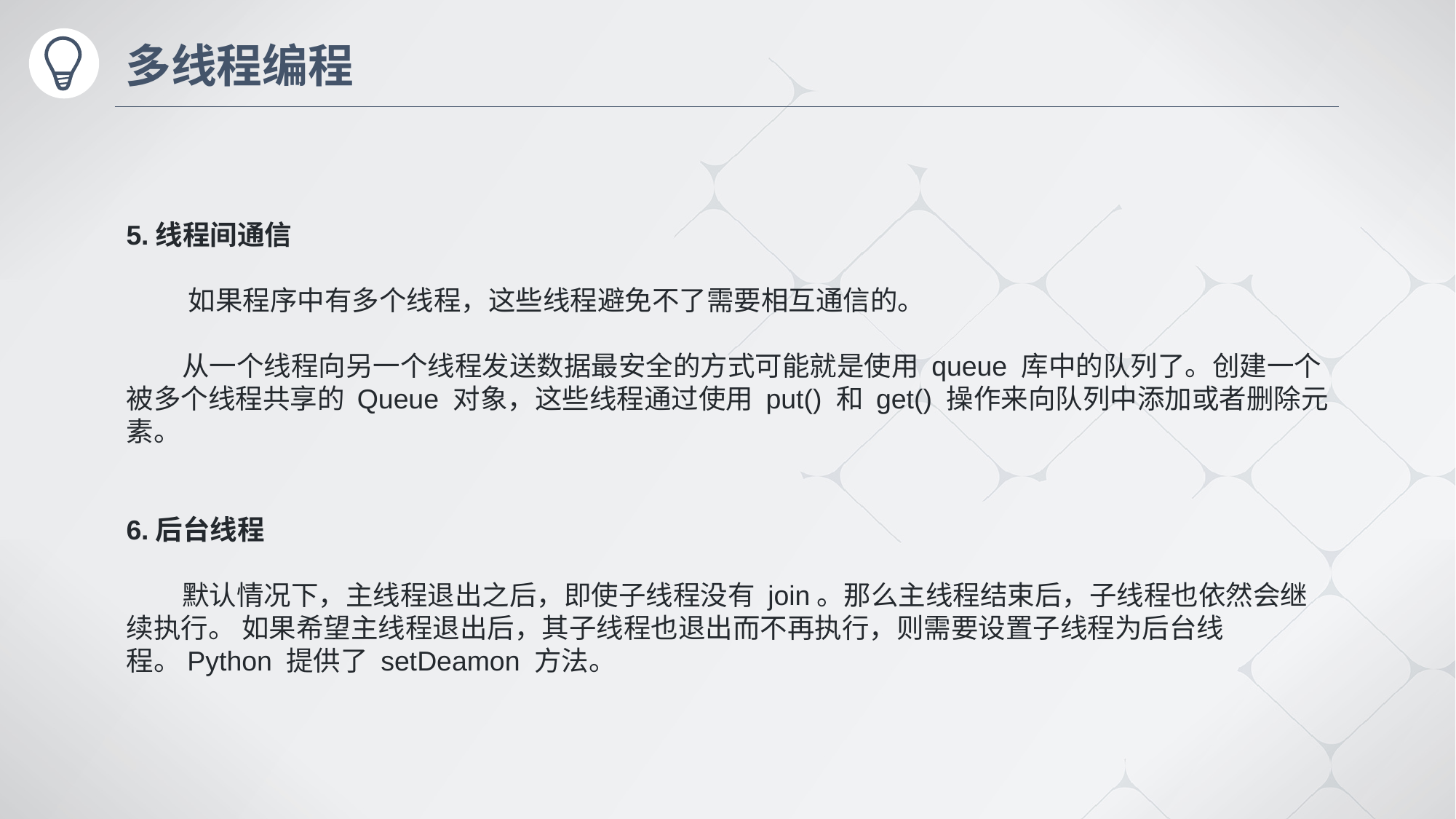

# 多线程编程
5.线程间通信

         如果程序中有多个线程，这些线程避免不了需要相互通信的。

        从一个线程向另一个线程发送数据最安全的方式可能就是使用 queue 库中的队列了。创建一个被多个线程共享的 Queue 对象，这些线程通过使用 put() 和 get() 操作来向队列中添加或者删除元素。

6.后台线程

        默认情况下，主线程退出之后，即使子线程没有 join。那么主线程结束后，子线程也依然会继续执行。 如果希望主线程退出后，其子线程也退出而不再执行，则需要设置子线程为后台线程。Python 提供了 setDeamon 方法。